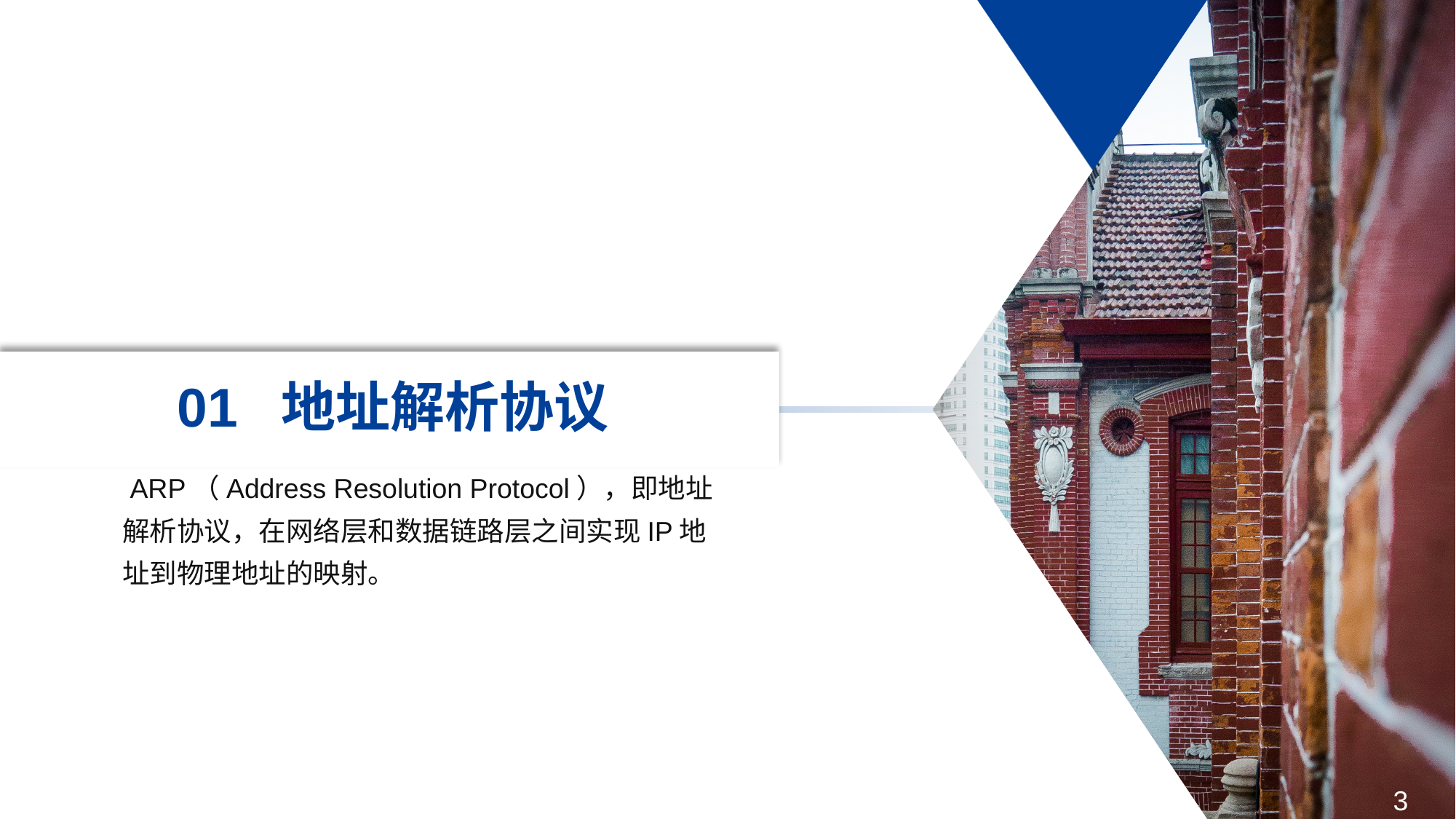

01  地址解析协议
 ARP（Address Resolution Protocol），即地址解析协议，在网络层和数据链路层之间实现IP地址到物理地址的映射。
3